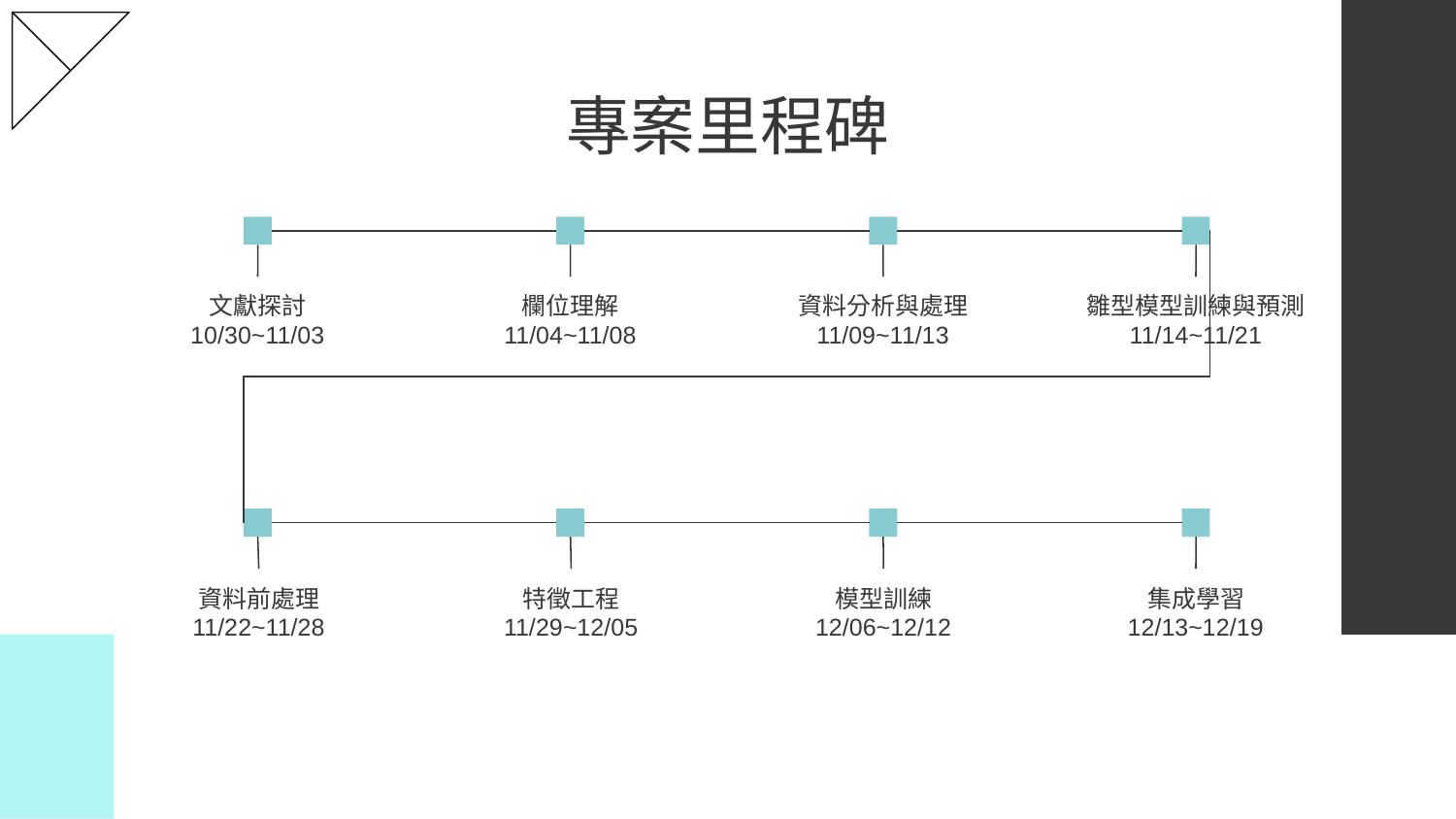

# 專案里程碑

文獻探討
10/30~11/03
欄位理解
11/04~11/08
資料分析與處理
11/09~11/13
雛型模型訓練與預測
11/14~11/21

資料前處理
11/22~11/28
特徵工程
11/29~12/05
模型訓練
12/06~12/12
集成學習
12/13~12/19